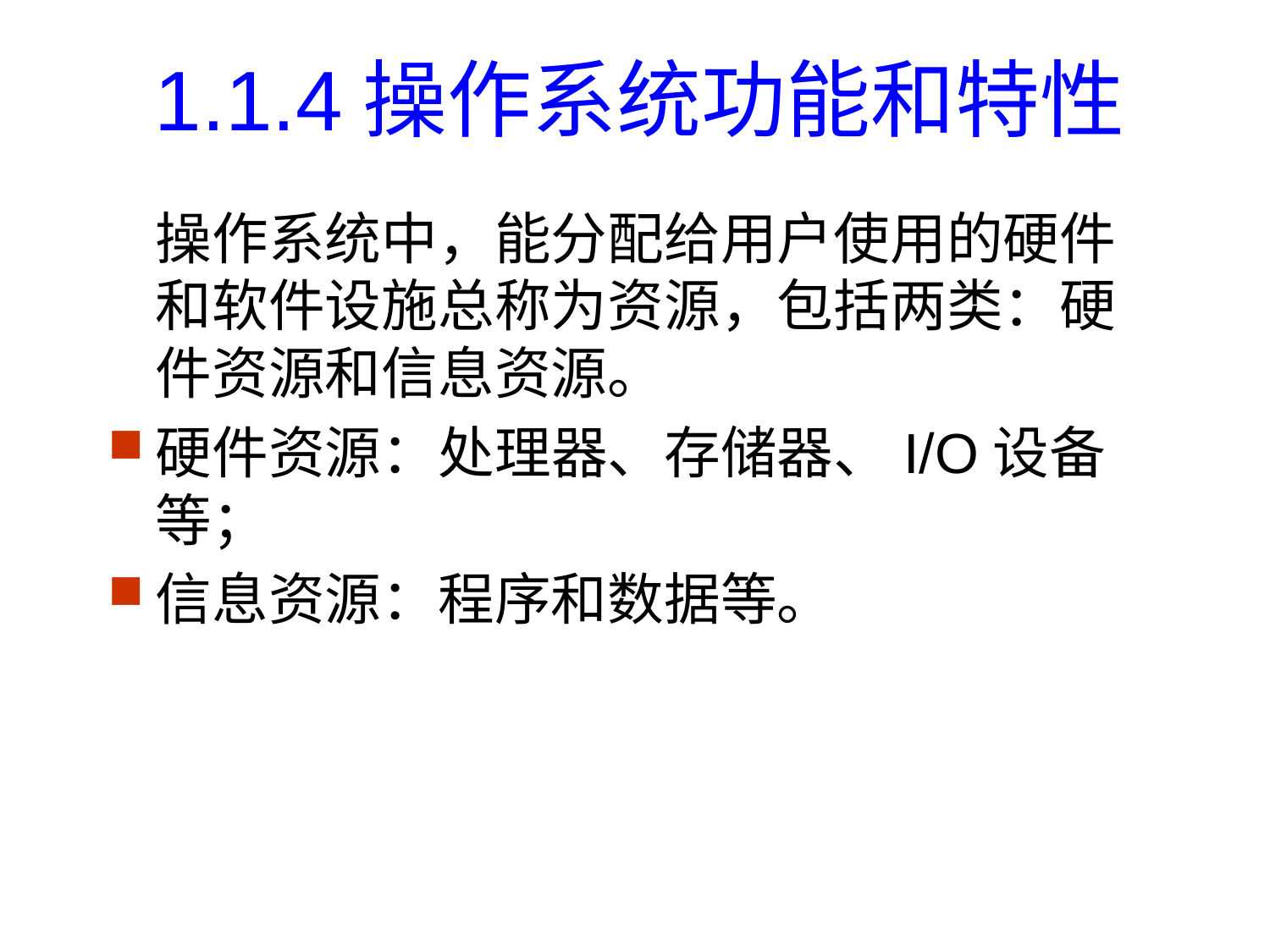

# 1.1.4操作系统功能和特性
     操作系统中，能分配给用户使用的硬件和软件设施总称为资源，包括两类：硬件资源和信息资源。
硬件资源：处理器、存储器、I/O设备等；
信息资源：程序和数据等。